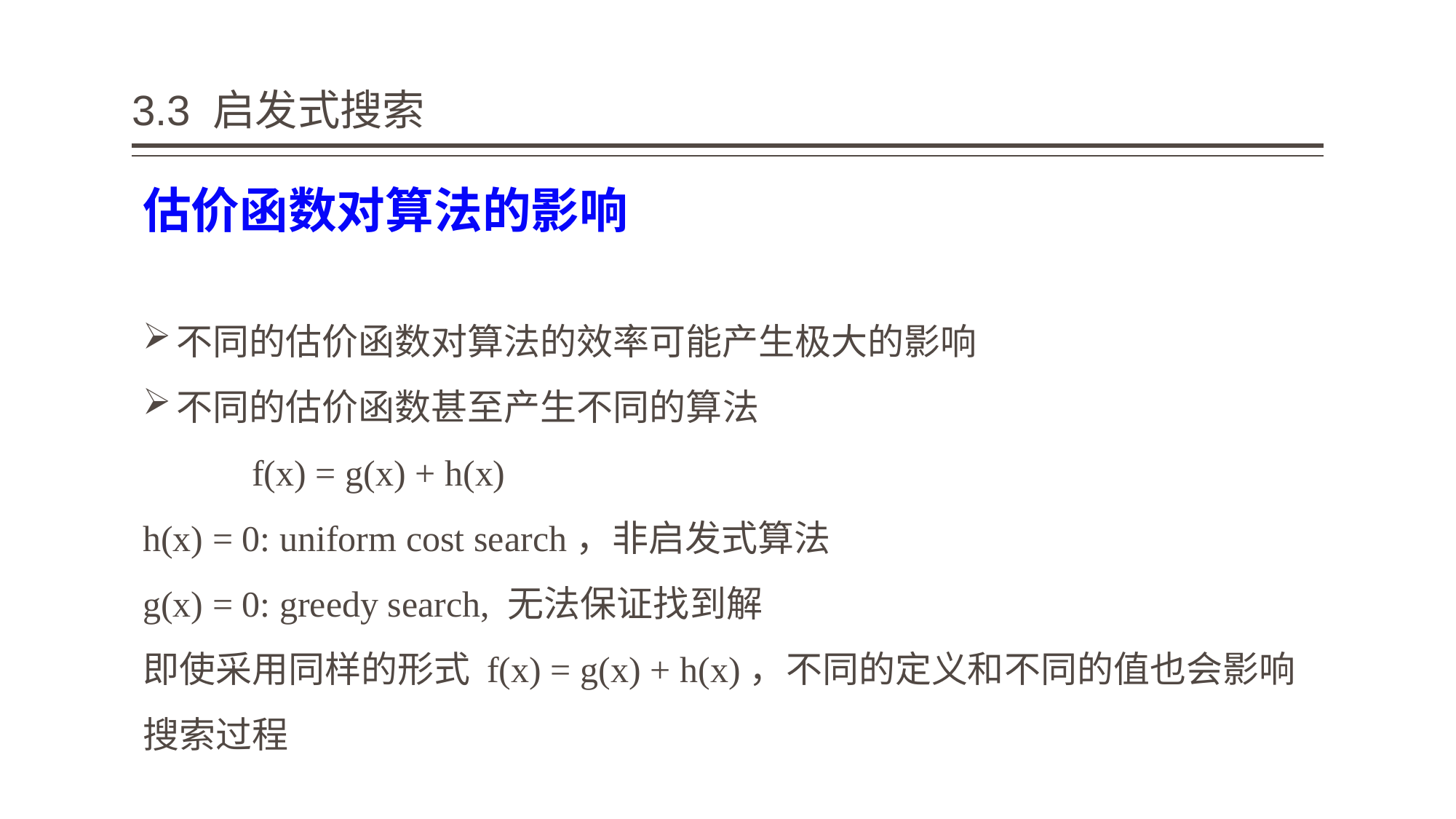

# 3.3 启发式搜索
估价函数对算法的影响

不同的估价函数对算法的效率可能产生极大的影响
不同的估价函数甚至产生不同的算法
	f(x) = g(x) + h(x)
h(x) = 0: uniform cost search，非启发式算法
g(x) = 0: greedy search, 无法保证找到解
即使采用同样的形式 f(x) = g(x) + h(x)，不同的定义和不同的值也会影响搜索过程